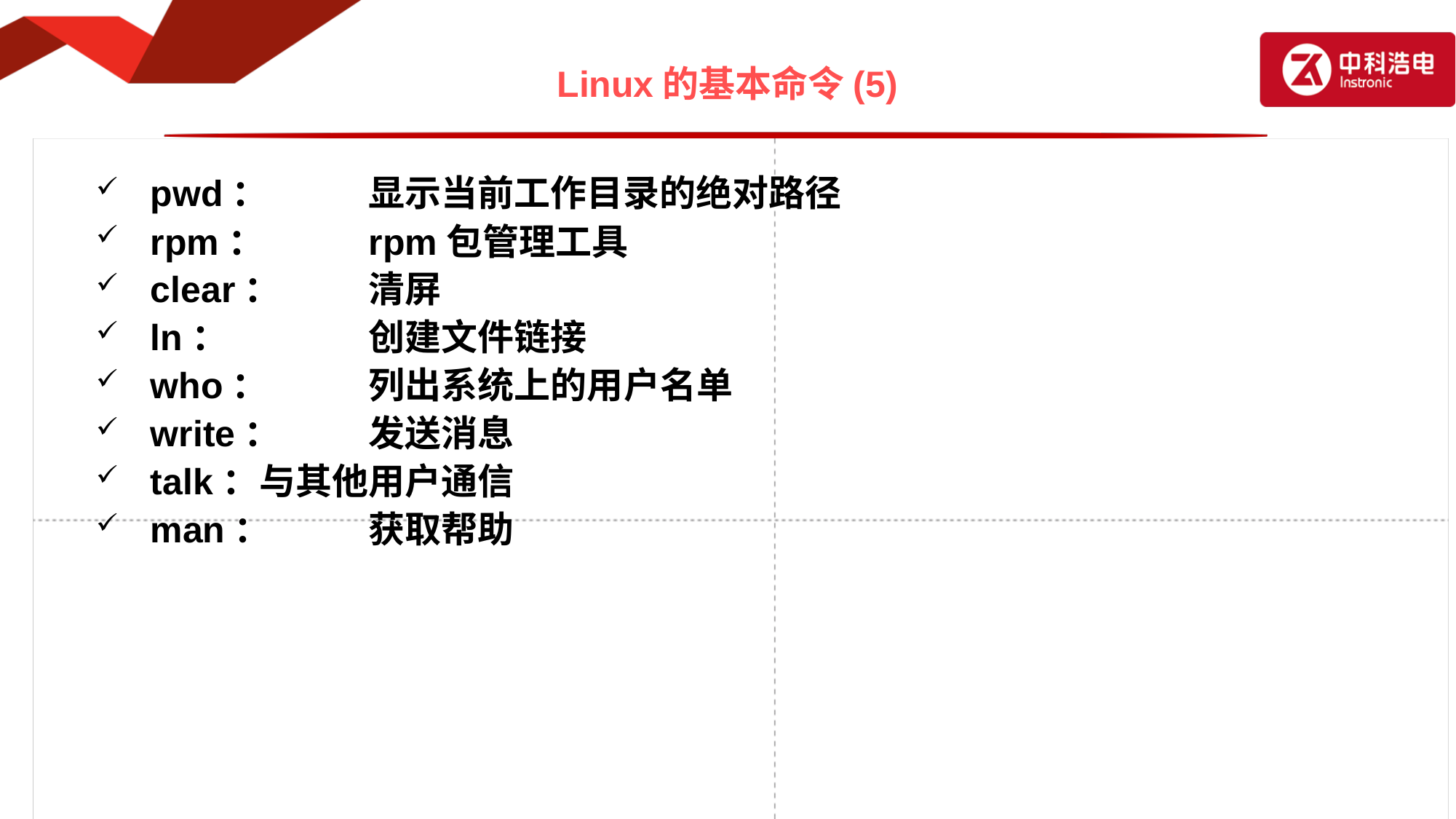

# Linux的基本命令(5)
pwd：	显示当前工作目录的绝对路径
rpm：	rpm包管理工具
clear：	清屏
ln：		创建文件链接
who：	列出系统上的用户名单
write：	发送消息
talk：	与其他用户通信
man：	获取帮助